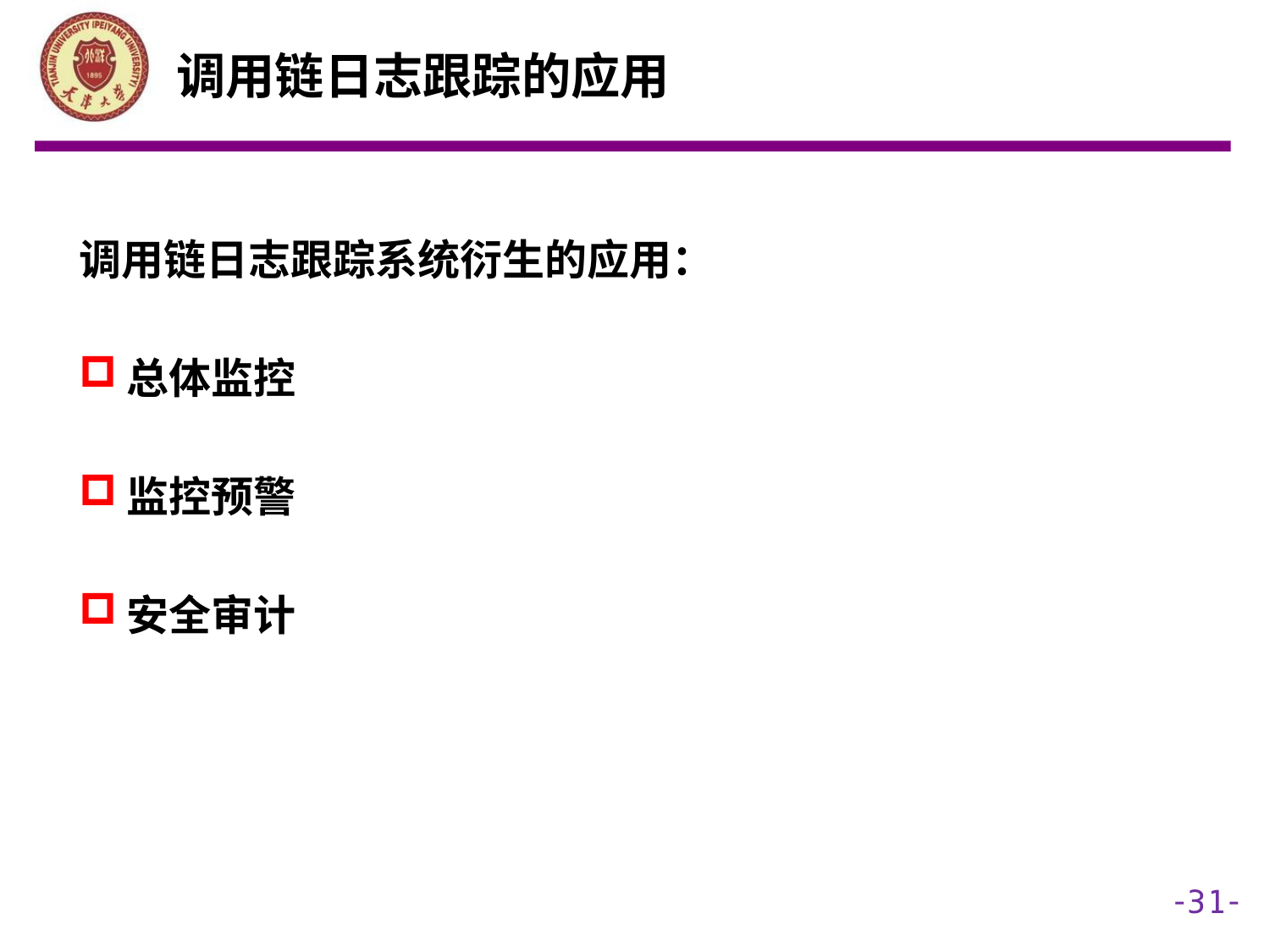

调用链日志跟踪的应用

调用链日志跟踪系统衍生的应用：
总体监控
监控预警
安全审计